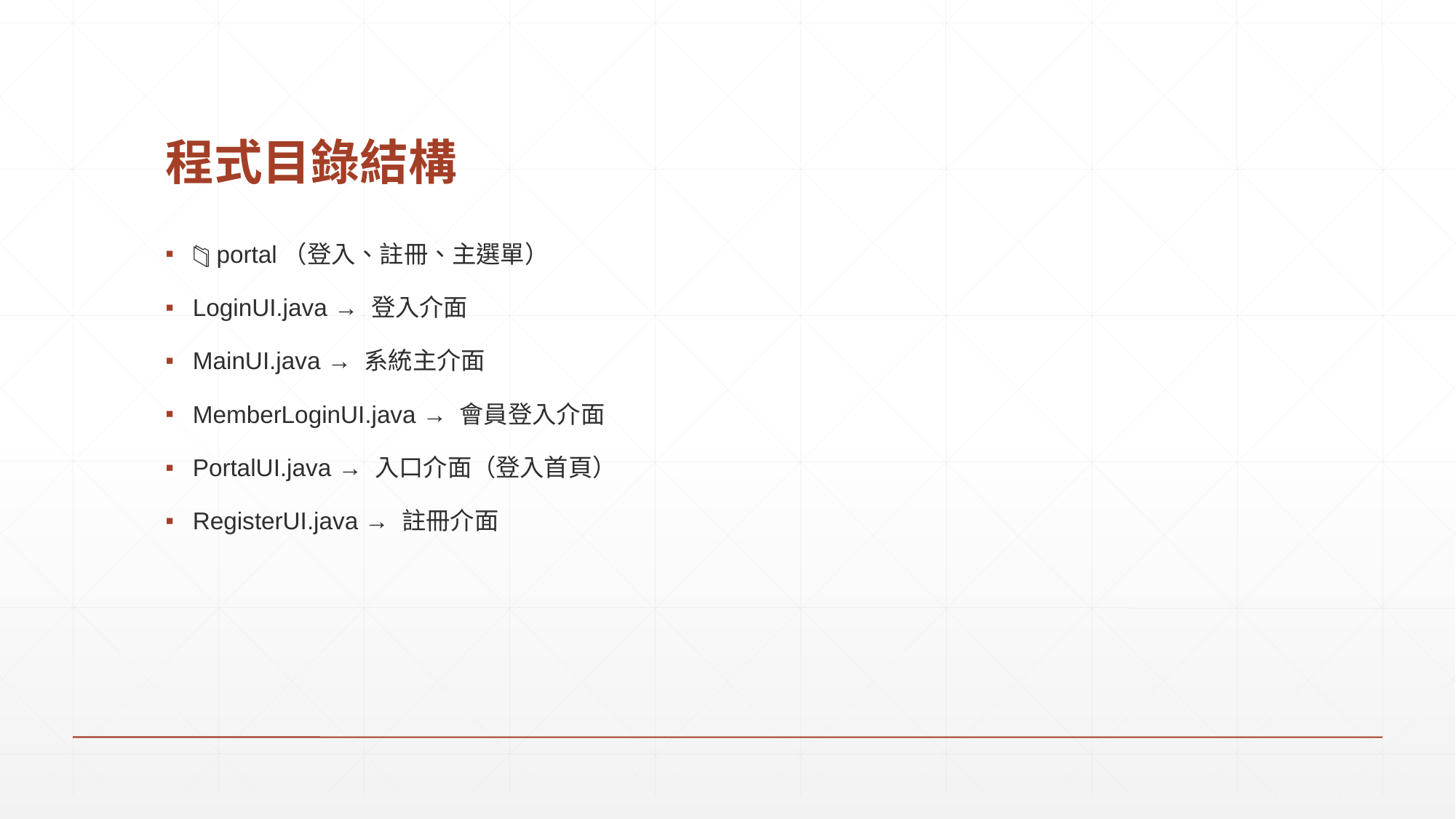

# 程式目錄結構
📁 portal（登入、註冊、主選單）
LoginUI.java → 登入介面
MainUI.java → 系統主介面
MemberLoginUI.java → 會員登入介面
PortalUI.java → 入口介面（登入首頁）
RegisterUI.java → 註冊介面